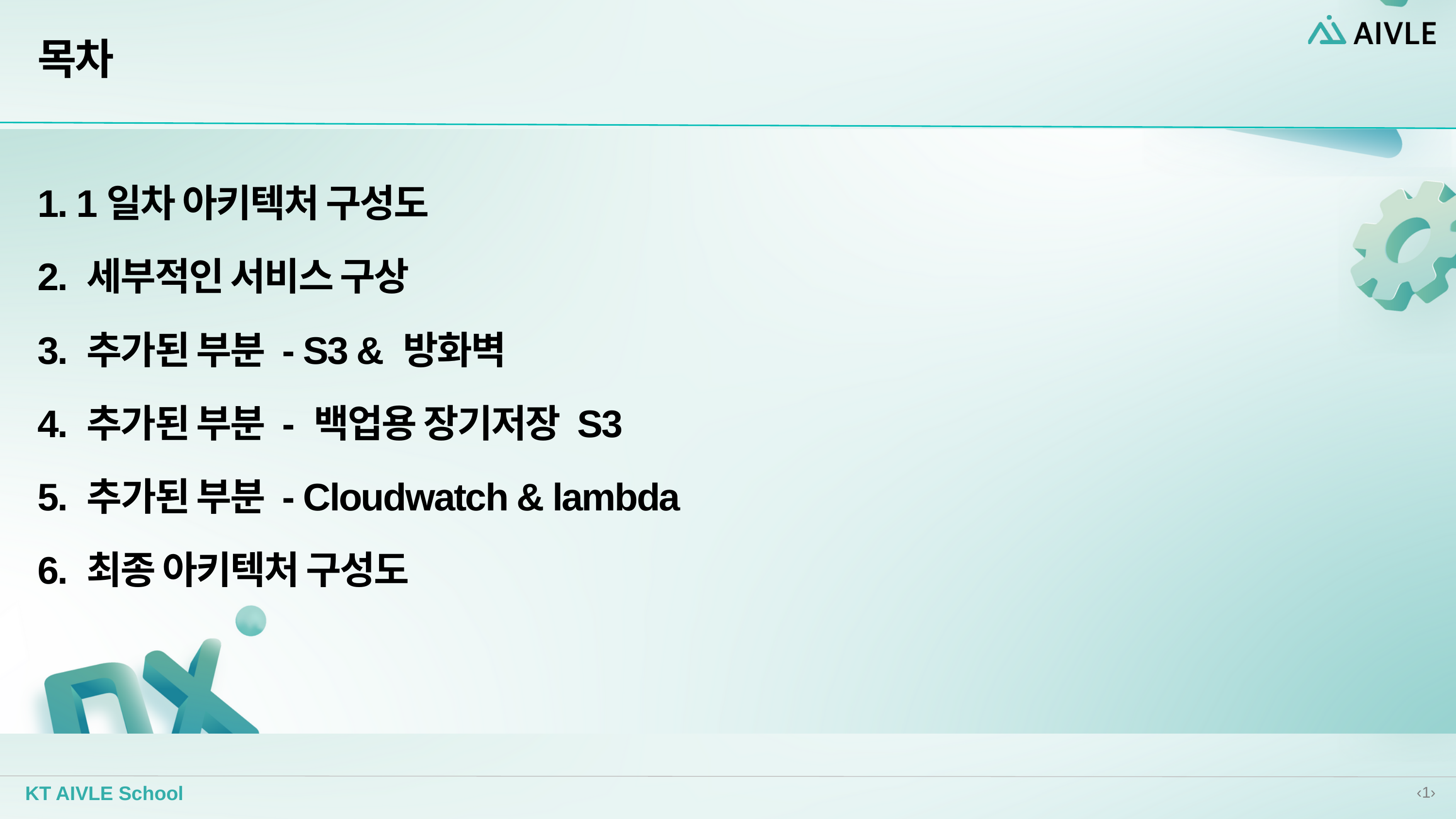

목차

1. 1일차 아키텍처 구성도

2. 세부적인 서비스 구상

3. 추가된 부분 - S3 & 방화벽

4. 추가된 부분 - 백업용 장기저장 S3

5. 추가된 부분 - Cloudwatch & lambda

6. 최종 아키텍처 구성도

‹1›

KT AIVLE School